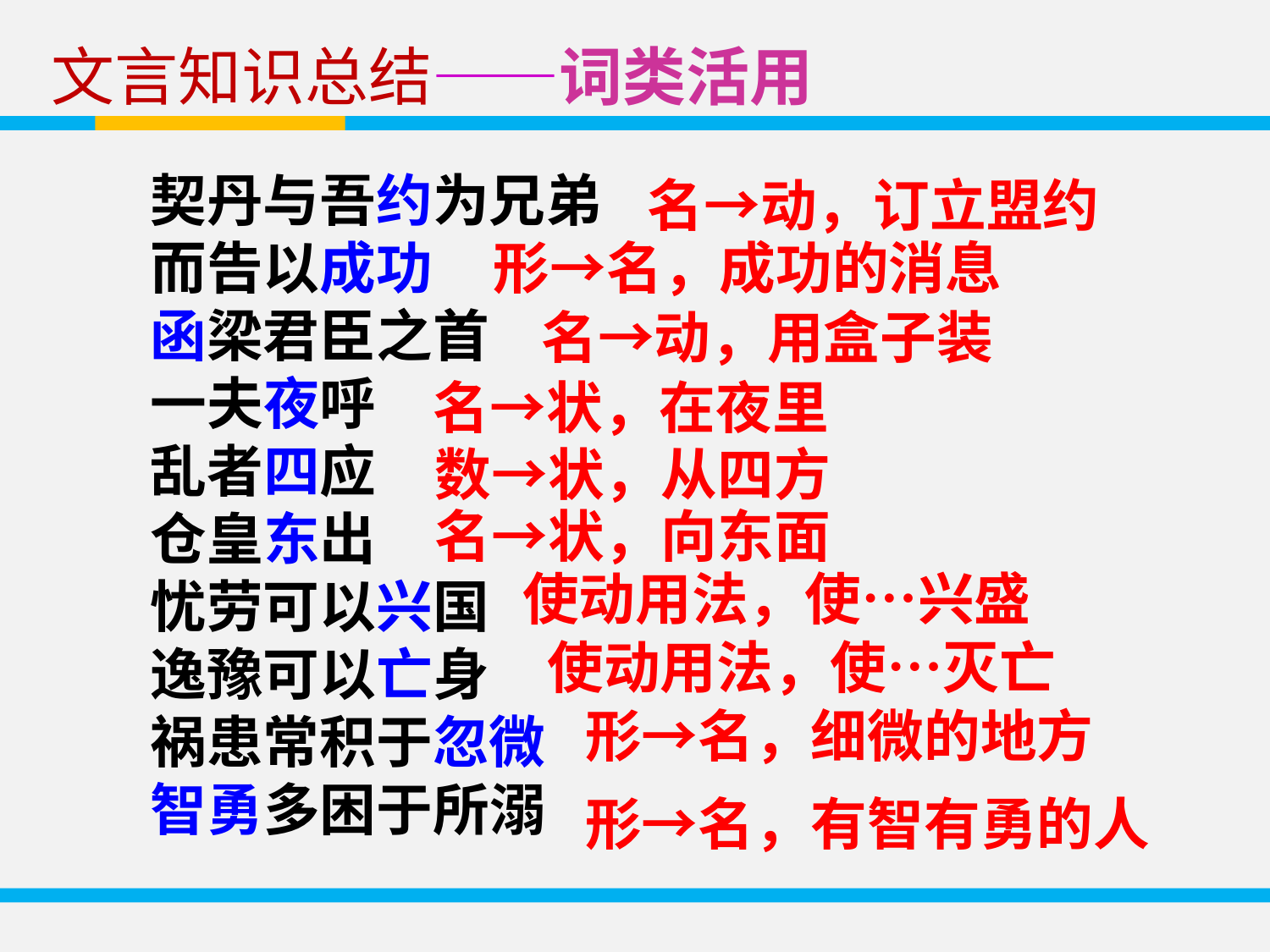

文言知识总结——词类活用

契丹与吾约为兄弟
而告以成功
函梁君臣之首
一夫夜呼
乱者四应
仓皇东出
忧劳可以兴国
逸豫可以亡身
祸患常积于忽微
智勇多困于所溺
名→动，订立盟约
形→名，成功的消息
名→动，用盒子装
名→状，在夜里
数→状，从四方
名→状，向东面
使动用法，使…兴盛
使动用法，使…灭亡
形→名，细微的地方
形→名，有智有勇的人